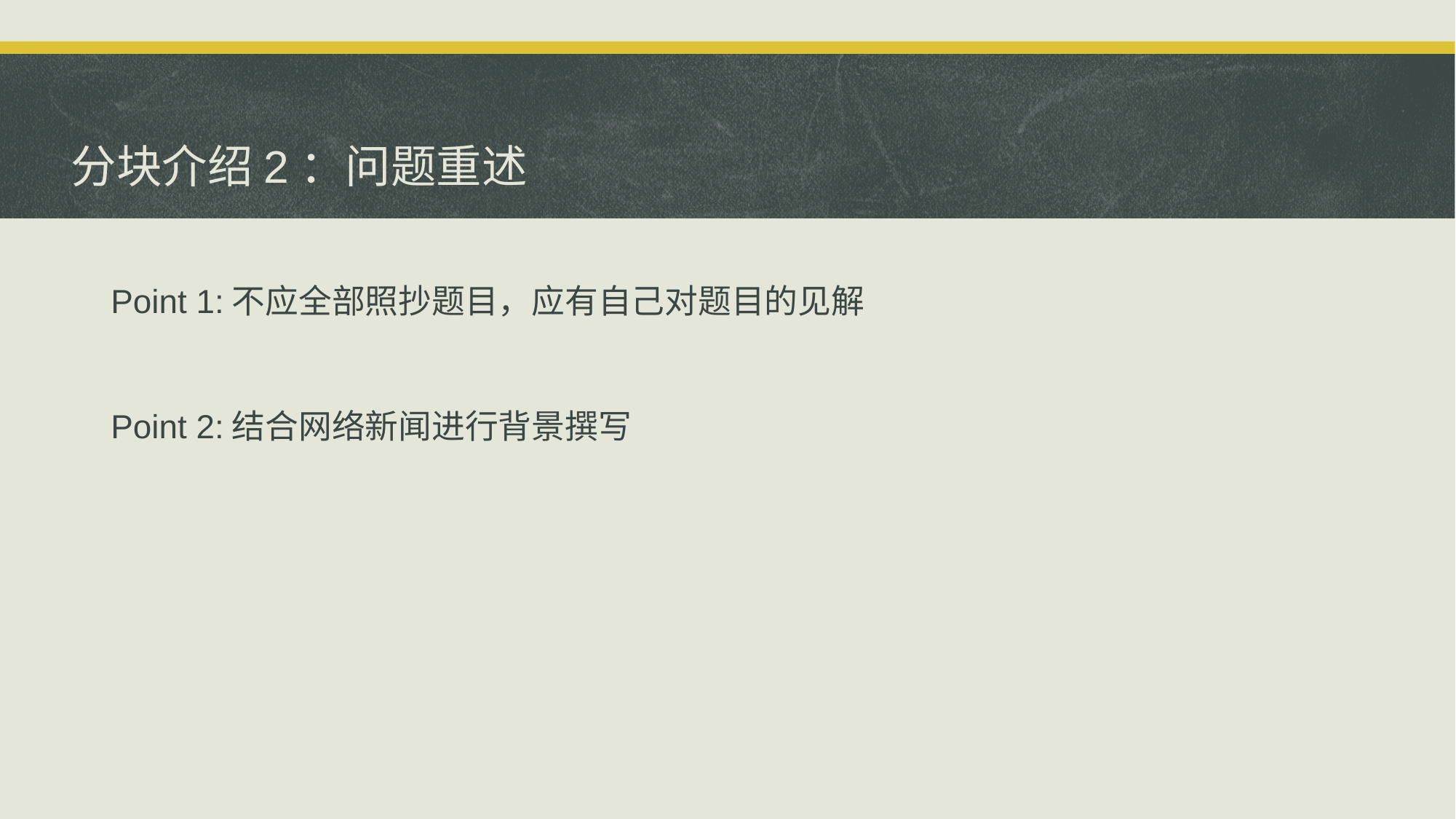

分块介绍2：问题重述
Point 1:不应全部照抄题目，应有自己对题目的见解

Point 2:结合网络新闻进行背景撰写